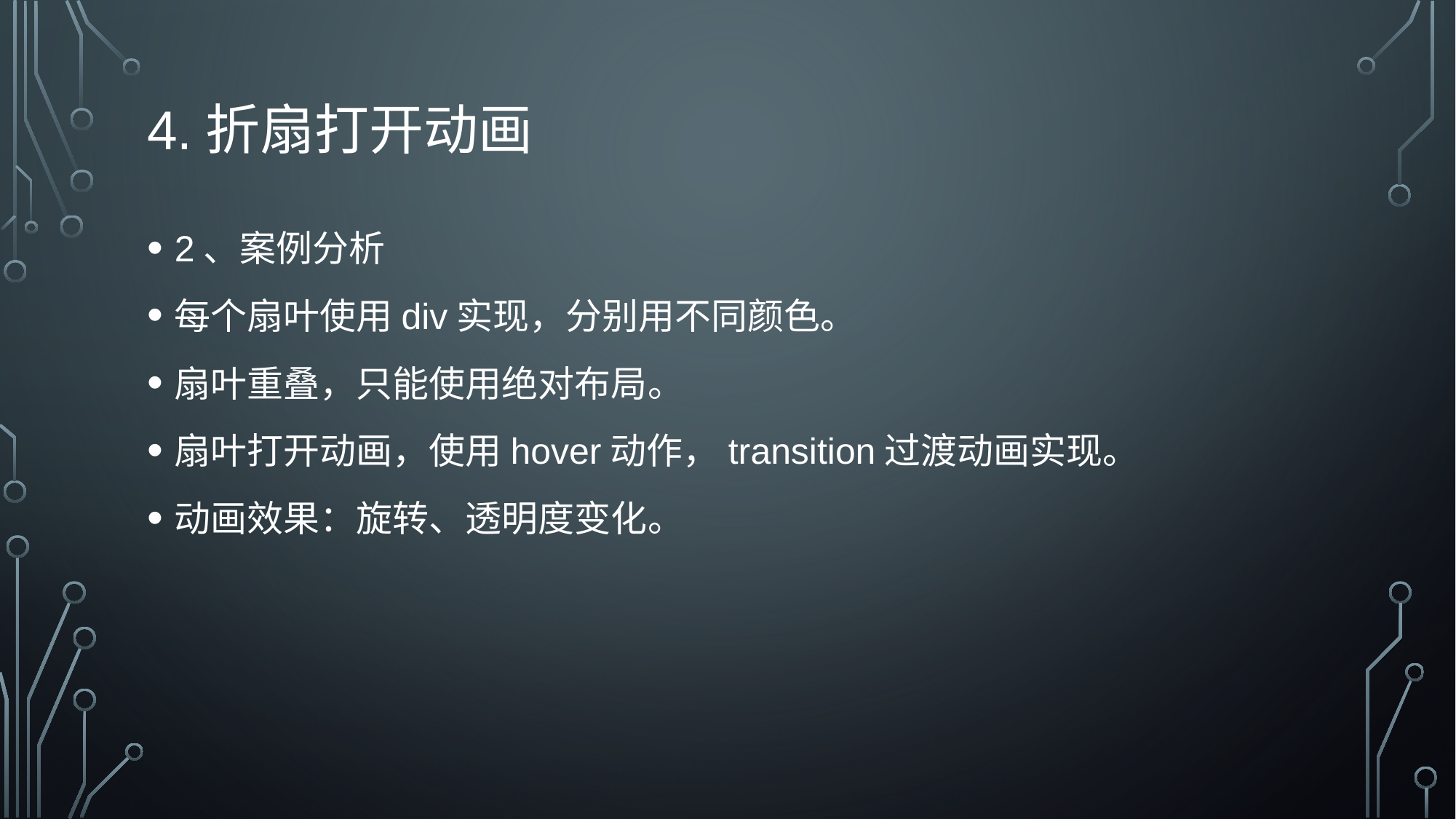

# 4.折扇打开动画
2、案例分析
每个扇叶使用div实现，分别用不同颜色。
扇叶重叠，只能使用绝对布局。
扇叶打开动画，使用hover动作，transition过渡动画实现。
动画效果：旋转、透明度变化。